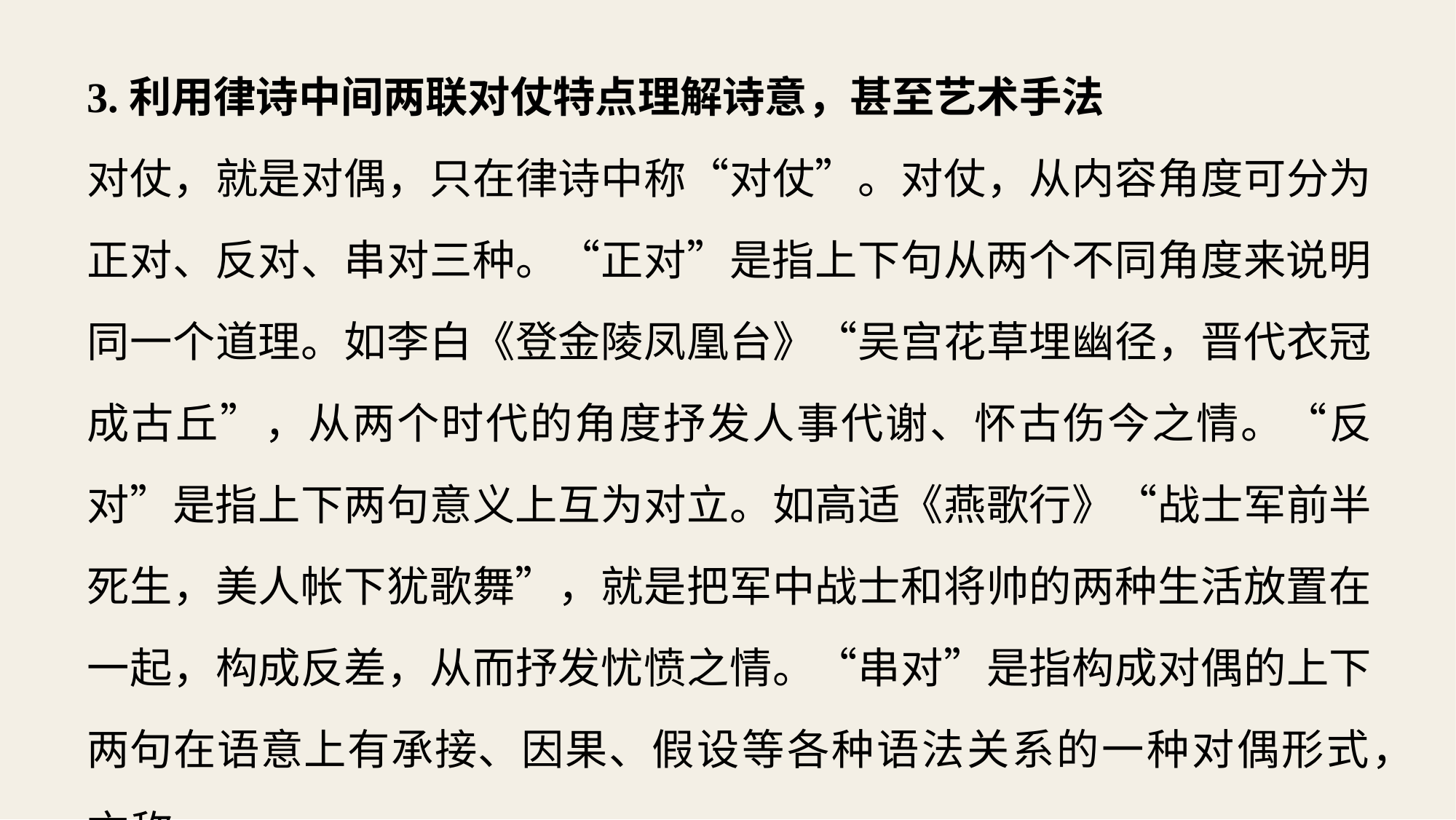

3.利用律诗中间两联对仗特点理解诗意，甚至艺术手法
对仗，就是对偶，只在律诗中称“对仗”。对仗，从内容角度可分为正对、反对、串对三种。“正对”是指上下句从两个不同角度来说明同一个道理。如李白《登金陵凤凰台》“吴宫花草埋幽径，晋代衣冠成古丘”，从两个时代的角度抒发人事代谢、怀古伤今之情。“反对”是指上下两句意义上互为对立。如高适《燕歌行》“战士军前半死生，美人帐下犹歌舞”，就是把军中战士和将帅的两种生活放置在一起，构成反差，从而抒发忧愤之情。“串对”是指构成对偶的上下两句在语意上有承接、因果、假设等各种语法关系的一种对偶形式，亦称